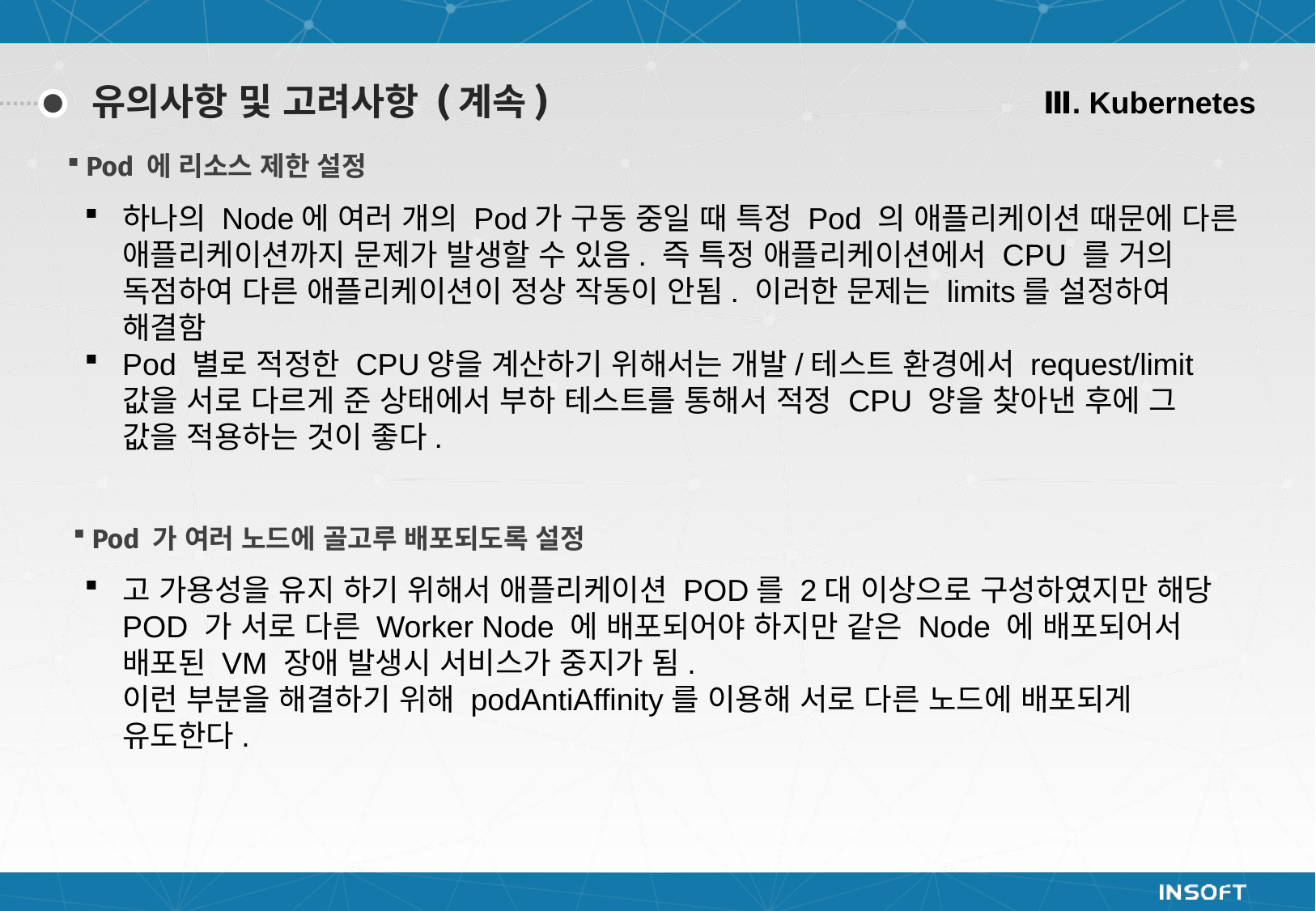

Ⅲ. Kubernetes
유의사항 및 고려사항 (계속)

Pod 에 리소스 제한 설정
하나의 Node에 여러 개의 Pod가 구동 중일 때 특정 Pod 의 애플리케이션 때문에 다른 애플리케이션까지 문제가 발생할 수 있음. 즉 특정 애플리케이션에서 CPU 를 거의 독점하여 다른 애플리케이션이 정상 작동이 안됨. 이러한 문제는 limits를 설정하여 해결함
Pod 별로 적정한 CPU양을 계산하기 위해서는 개발/테스트 환경에서 request/limit 값을 서로 다르게 준 상태에서 부하 테스트를 통해서 적정 CPU 양을 찾아낸 후에 그 값을 적용하는 것이 좋다.
Pod 가 여러 노드에 골고루 배포되도록 설정
고 가용성을 유지 하기 위해서 애플리케이션 POD를 2대 이상으로 구성하였지만 해당 POD 가 서로 다른 Worker Node 에 배포되어야 하지만 같은 Node 에 배포되어서 배포된 VM 장애 발생시 서비스가 중지가 됨.
이런 부분을 해결하기 위해 podAntiAffinity를 이용해 서로 다른 노드에 배포되게 유도한다.